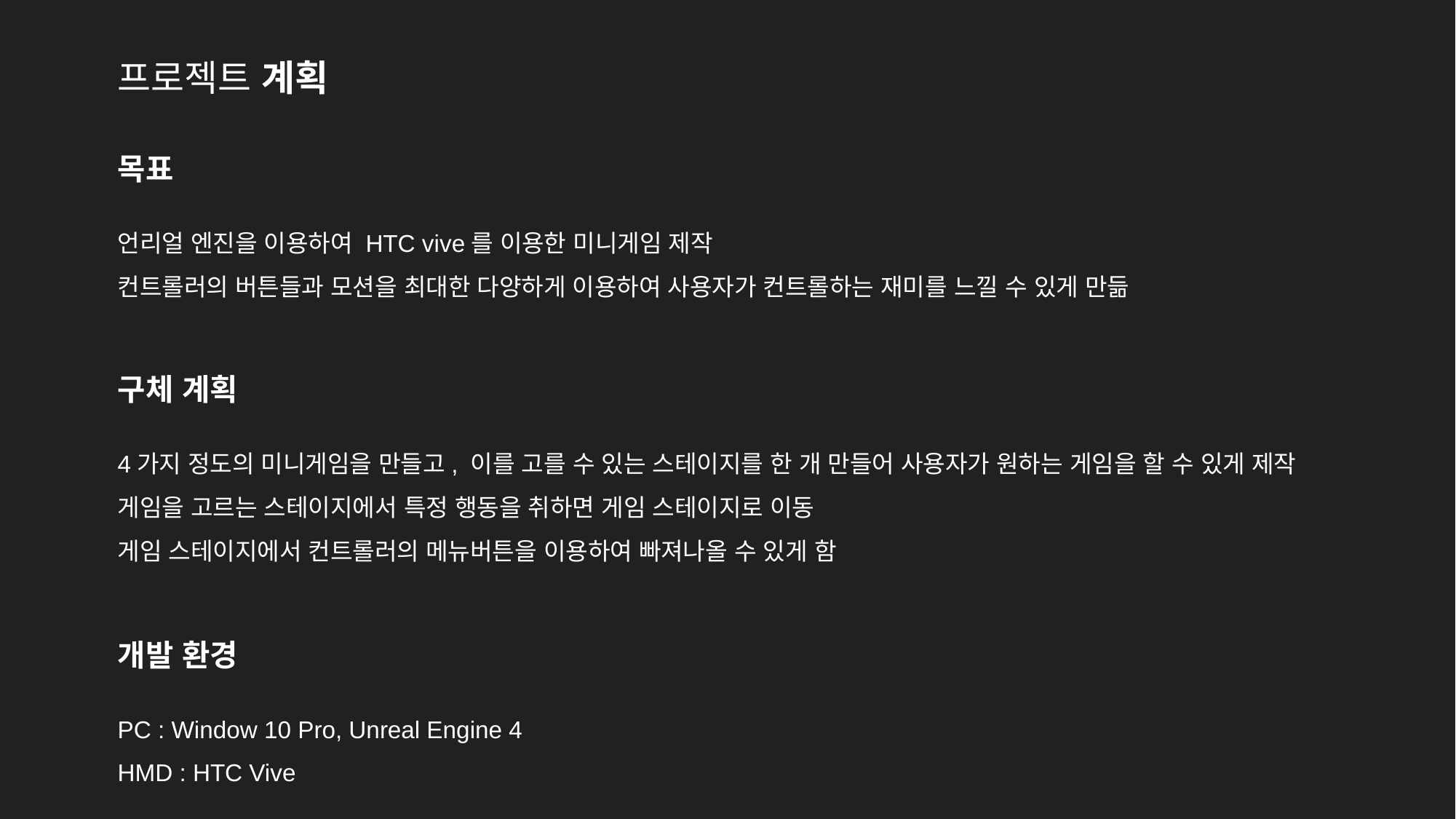

프로젝트 계획
목표

언리얼 엔진을 이용하여 HTC vive를 이용한 미니게임 제작
컨트롤러의 버튼들과 모션을 최대한 다양하게 이용하여 사용자가 컨트롤하는 재미를 느낄 수 있게 만듦
구체 계획

4가지 정도의 미니게임을 만들고, 이를 고를 수 있는 스테이지를 한 개 만들어 사용자가 원하는 게임을 할 수 있게 제작
게임을 고르는 스테이지에서 특정 행동을 취하면 게임 스테이지로 이동
게임 스테이지에서 컨트롤러의 메뉴버튼을 이용하여 빠져나올 수 있게 함
개발 환경

PC : Window 10 Pro, Unreal Engine 4
HMD : HTC Vive